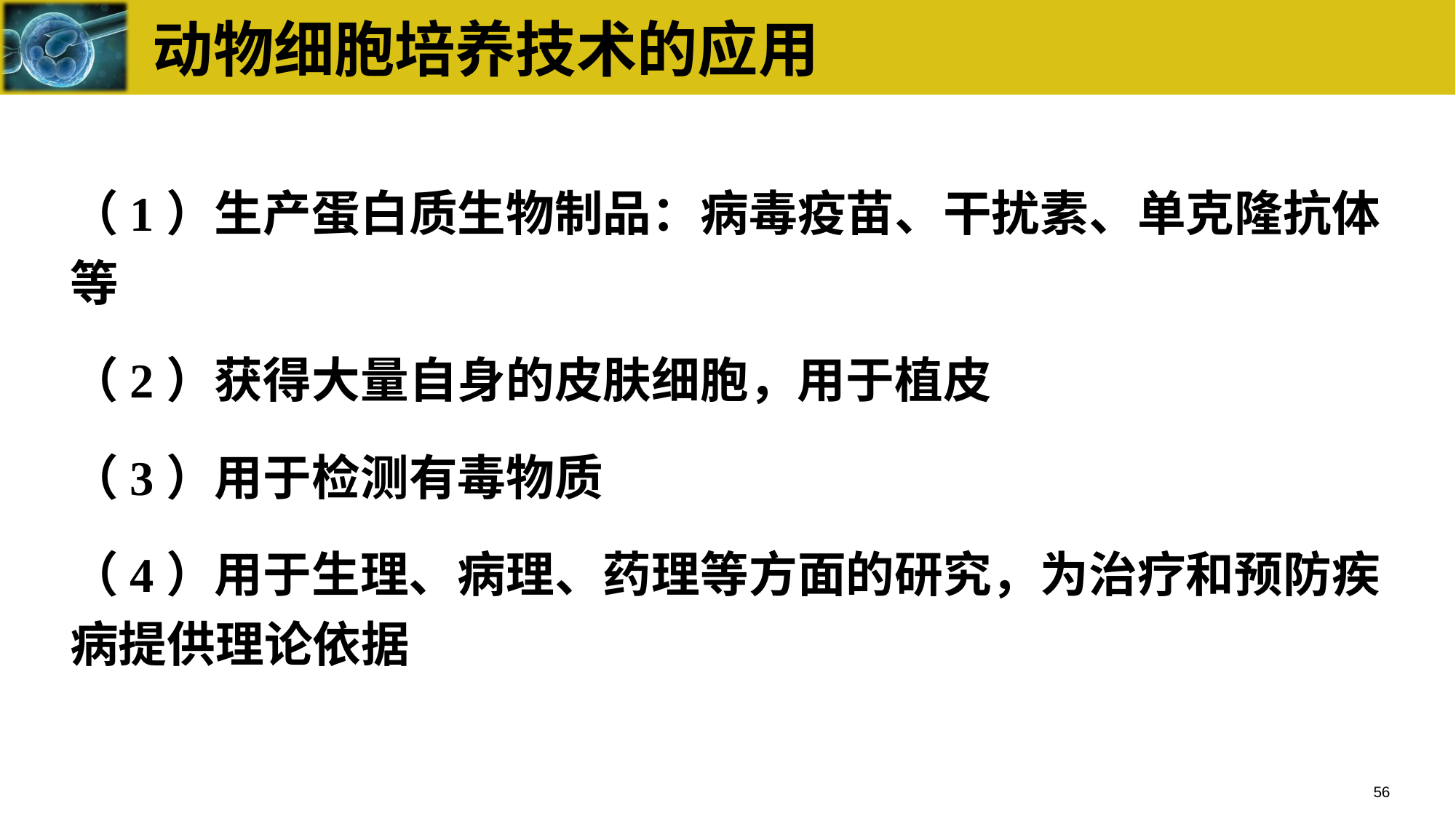

动物细胞培养技术的应用
（1）生产蛋白质生物制品：病毒疫苗、干扰素、单克隆抗体等
（2）获得大量自身的皮肤细胞，用于植皮
（3）用于检测有毒物质
（4）用于生理、病理、药理等方面的研究，为治疗和预防疾病提供理论依据
56